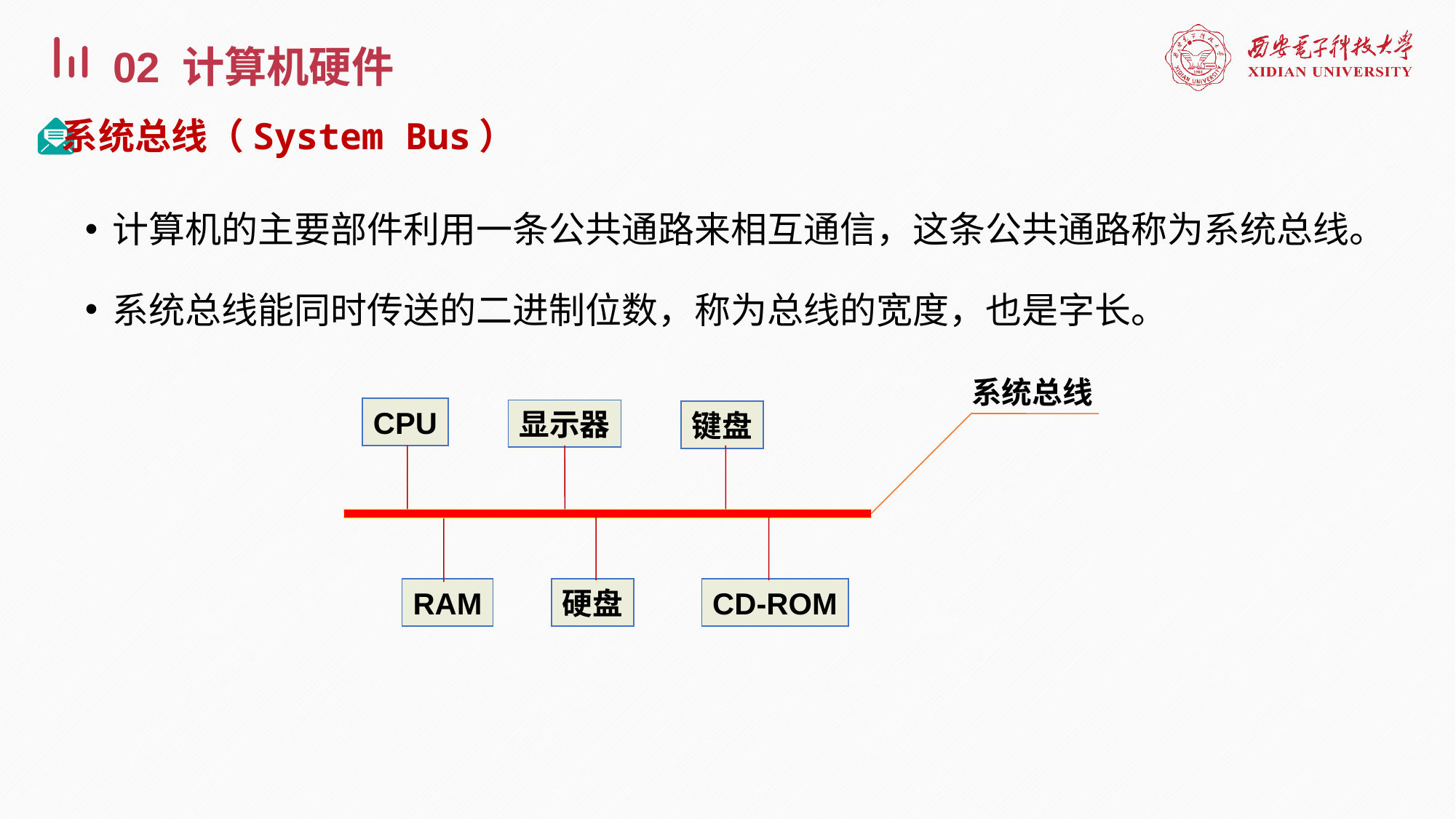

02 计算机硬件
系统总线（System Bus）

计算机的主要部件利用一条公共通路来相互通信，这条公共通路称为系统总线。
系统总线能同时传送的二进制位数，称为总线的宽度，也是字长。

系统总线

CPU
显示器
键盘

RAM
硬盘
CD-ROM